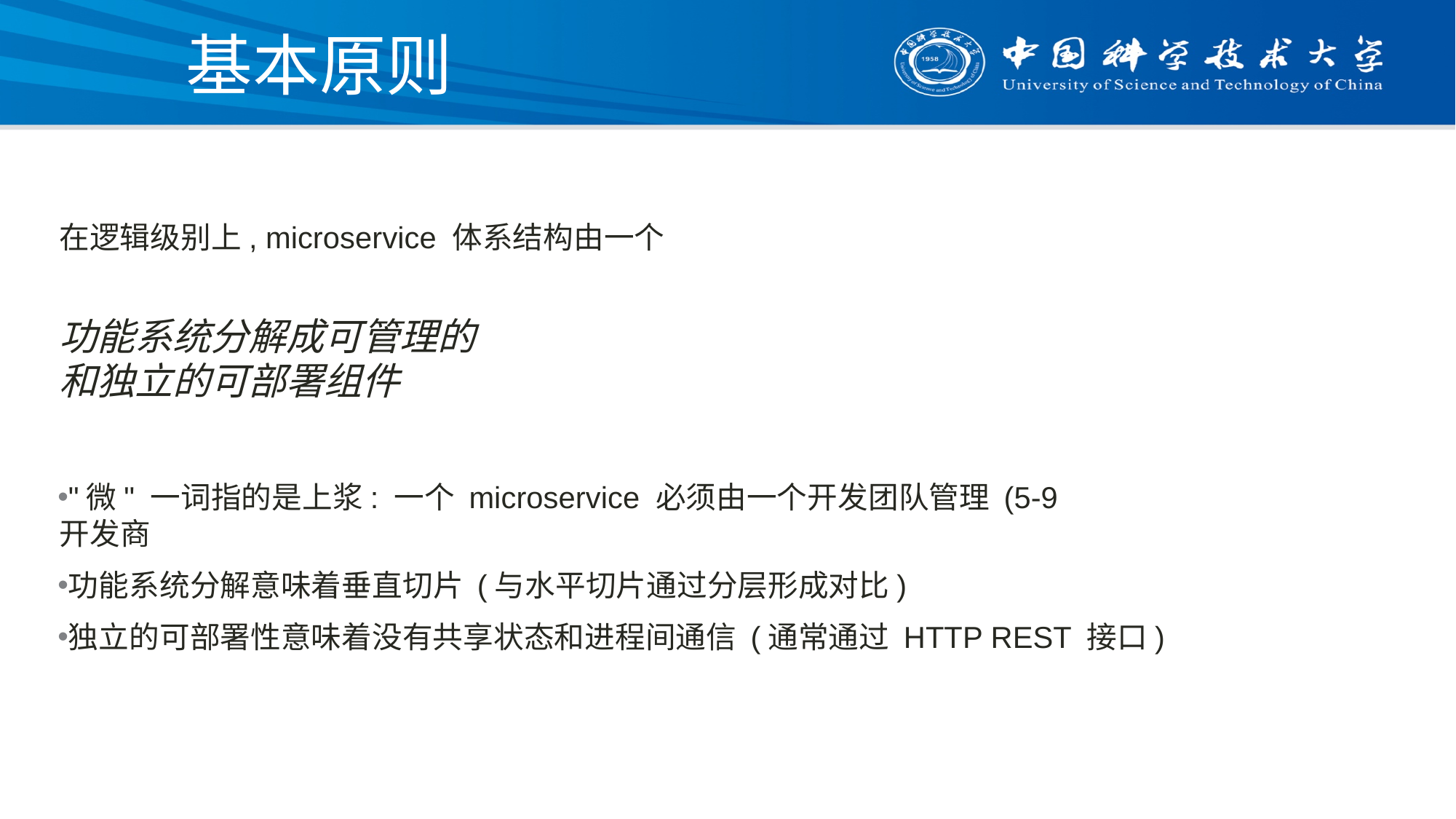

基本原则

在逻辑级别上, microservice 体系结构由一个

功能系统分解成可管理的
和独立的可部署组件

"微" 一词指的是上浆: 一个 microservice 必须由一个开发团队管理 (5-9
开发商
功能系统分解意味着垂直切片 (与水平切片通过分层形成对比)
独立的可部署性意味着没有共享状态和进程间通信 (通常通过 HTTP REST 接口)